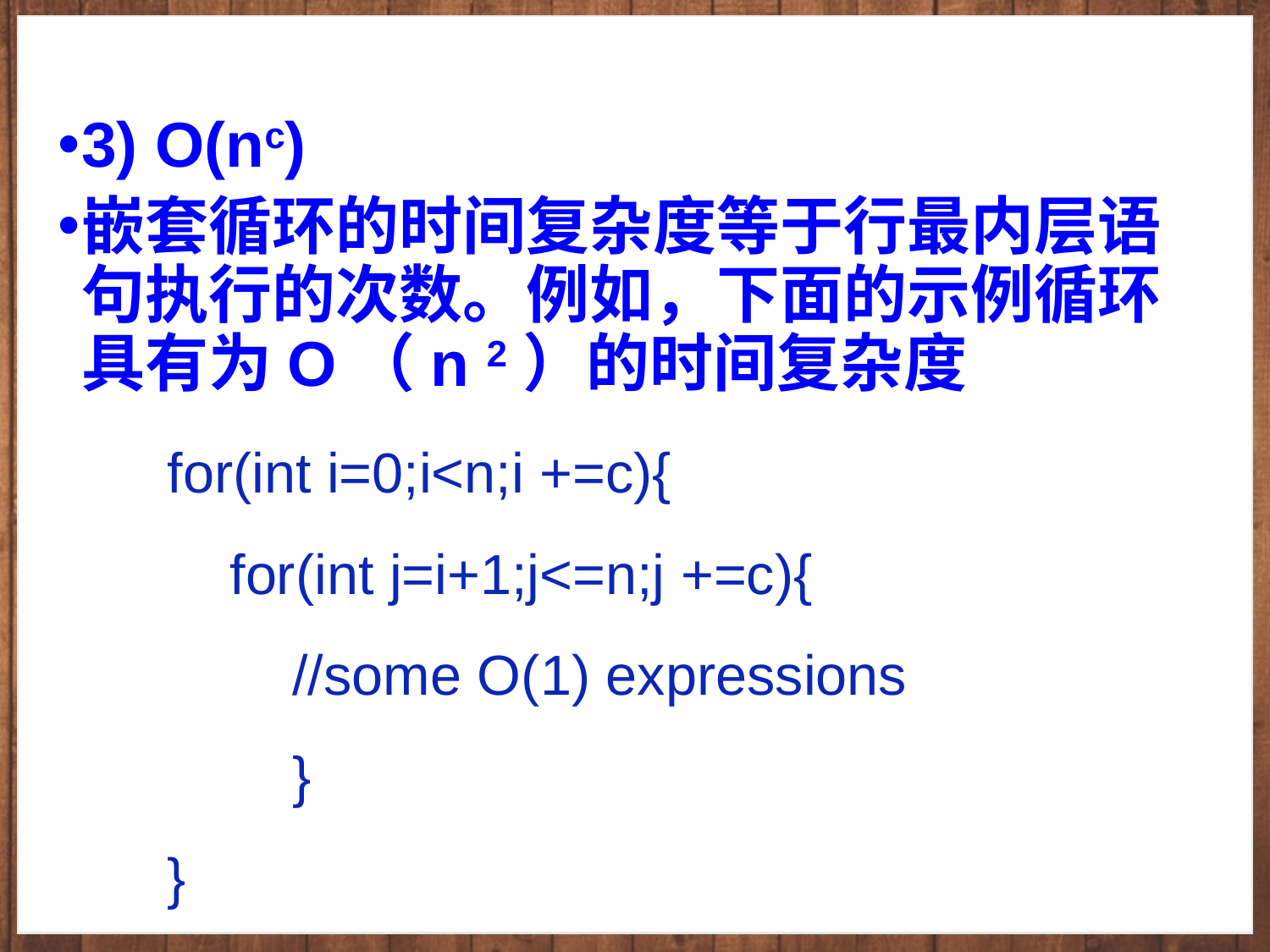

#
3) O(nc)
嵌套循环的时间复杂度等于行最内层语句执行的次数。例如，下面的示例循环具有为O（n 2）的时间复杂度

for(int i=0;i<n;i +=c){
    for(int j=i+1;j<=n;j +=c){
        //some O(1) expressions
        }
}